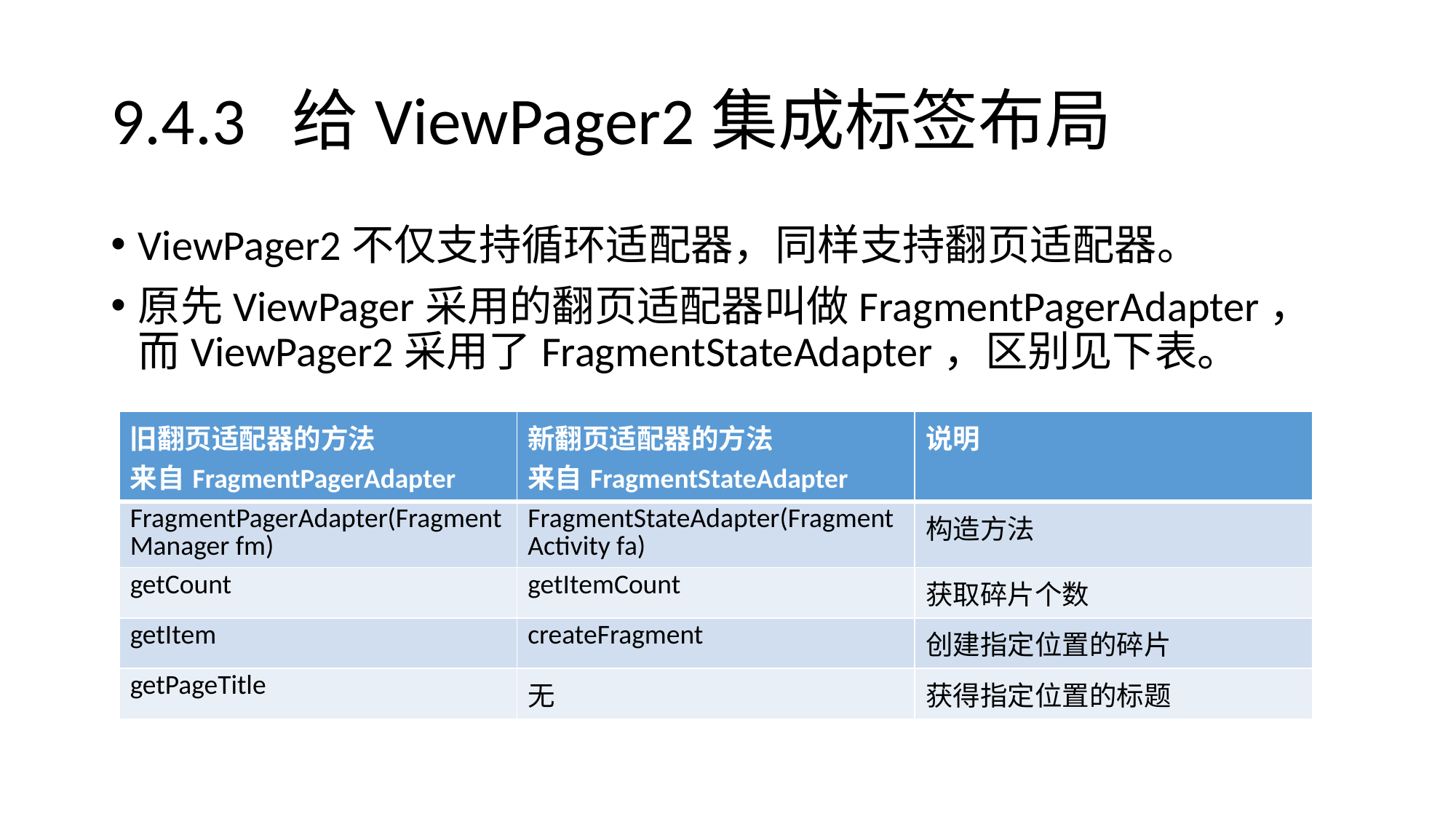

# 9.4.3  给ViewPager2集成标签布局
ViewPager2不仅支持循环适配器，同样支持翻页适配器。
原先ViewPager采用的翻页适配器叫做FragmentPagerAdapter，而ViewPager2采用了FragmentStateAdapter，区别见下表。
| 旧翻页适配器的方法 来自FragmentPagerAdapter | 新翻页适配器的方法 来自FragmentStateAdapter | 说明 |
| --- | --- | --- |
| FragmentPagerAdapter(FragmentManager fm) | FragmentStateAdapter(FragmentActivity fa) | 构造方法 |
| getCount | getItemCount | 获取碎片个数 |
| getItem | createFragment | 创建指定位置的碎片 |
| getPageTitle | 无 | 获得指定位置的标题 |